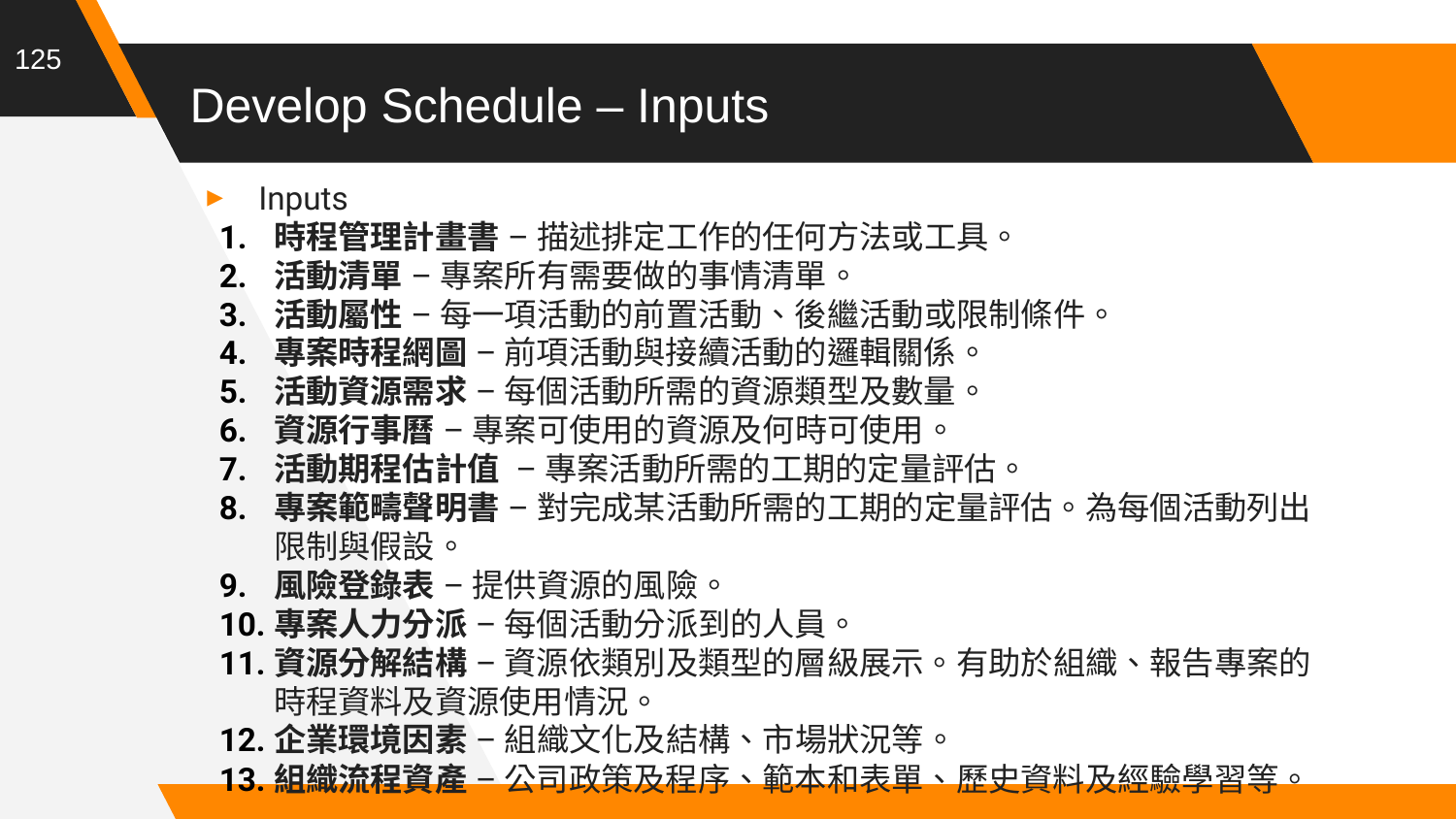

125
# Develop Schedule – Inputs
Inputs
時程管理計畫書 – 描述排定工作的任何方法或工具。
活動清單 – 專案所有需要做的事情清單。
活動屬性 – 每一項活動的前置活動、後繼活動或限制條件。
專案時程網圖 – 前項活動與接續活動的邏輯關係。
活動資源需求 – 每個活動所需的資源類型及數量。
資源行事曆 – 專案可使用的資源及何時可使用。
活動期程估計值  – 專案活動所需的工期的定量評估。
專案範疇聲明書 – 對完成某活動所需的工期的定量評估。為每個活動列出限制與假設。
風險登錄表 – 提供資源的風險。
專案人力分派 – 每個活動分派到的人員。
資源分解結構 – 資源依類別及類型的層級展示。有助於組織、報告專案的時程資料及資源使用情況。
企業環境因素 – 組織文化及結構、市場狀況等。
組織流程資產 – 公司政策及程序、範本和表單、歷史資料及經驗學習等。